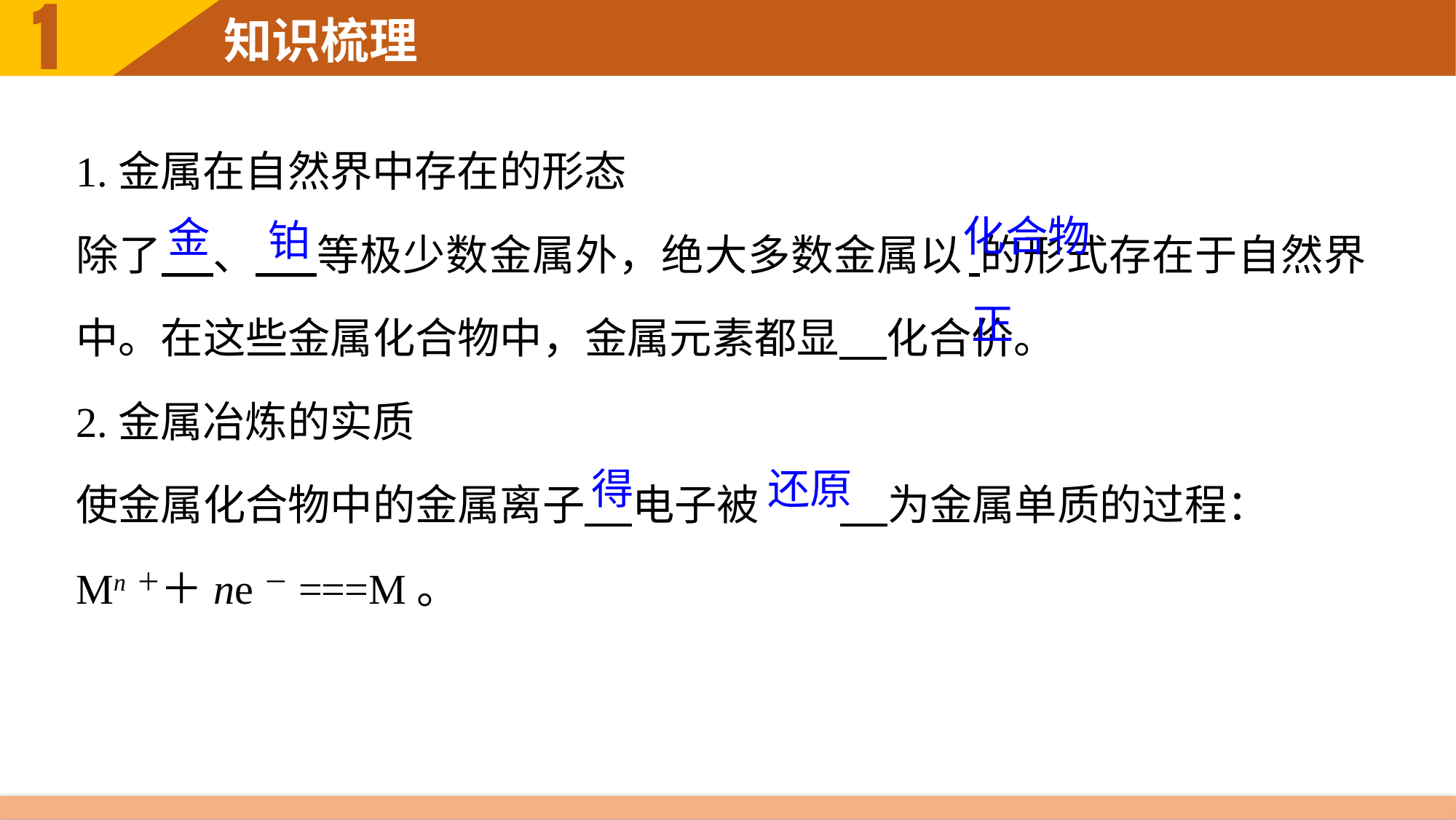

1.金属在自然界中存在的形态
除了     、      等极少数金属外，绝大多数金属以	 的形式存在于自然界中。在这些金属化合物中，金属元素都显     化合价。
2.金属冶炼的实质
使金属化合物中的金属离子     电子被	     为金属单质的过程：
Mn＋＋ne－===M。
化合物
金
铂
正
得
还原